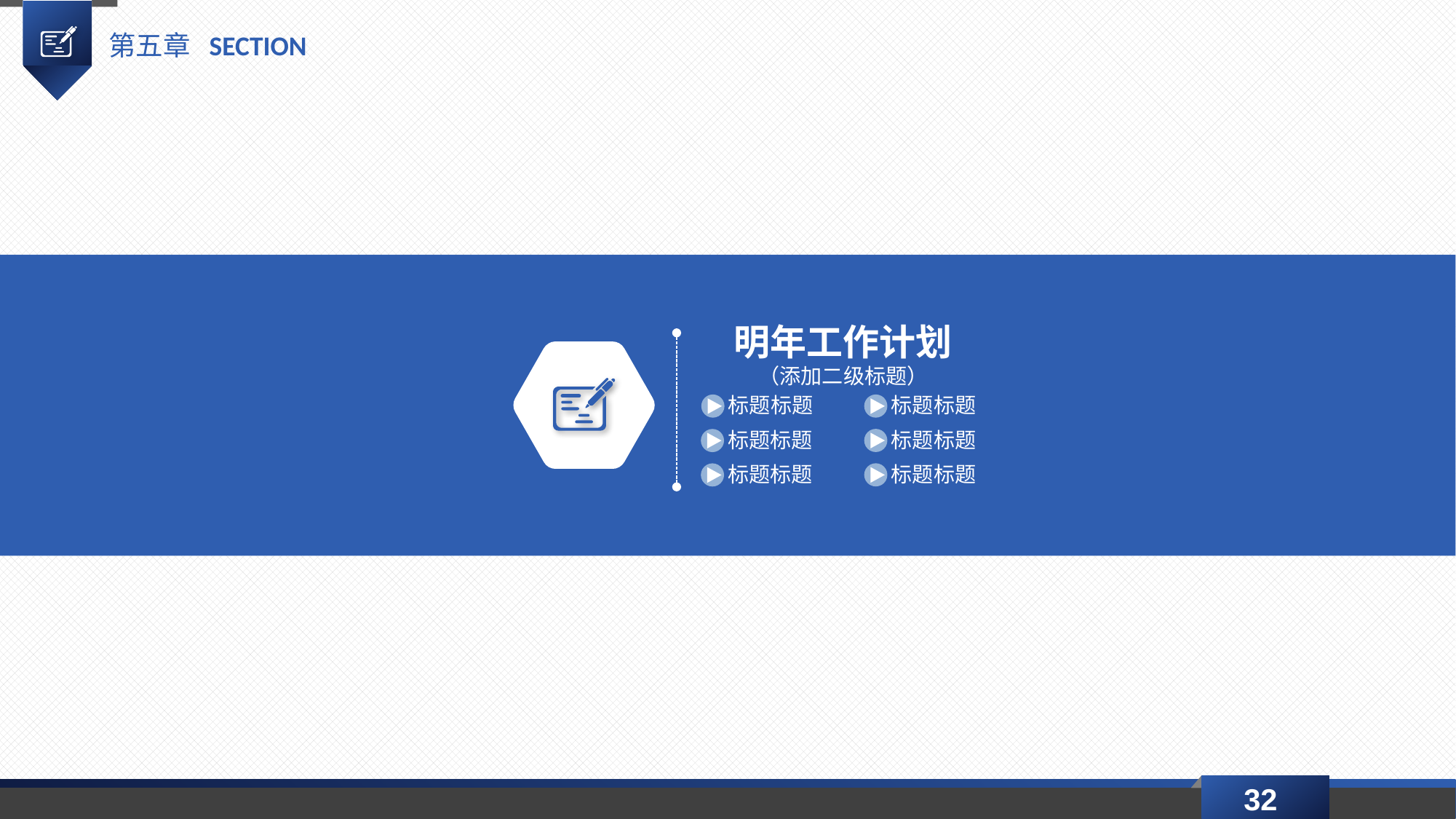

第五章  SECTION

明年工作计划
（添加二级标题）

标题标题

标题标题

标题标题

标题标题

标题标题

标题标题

32